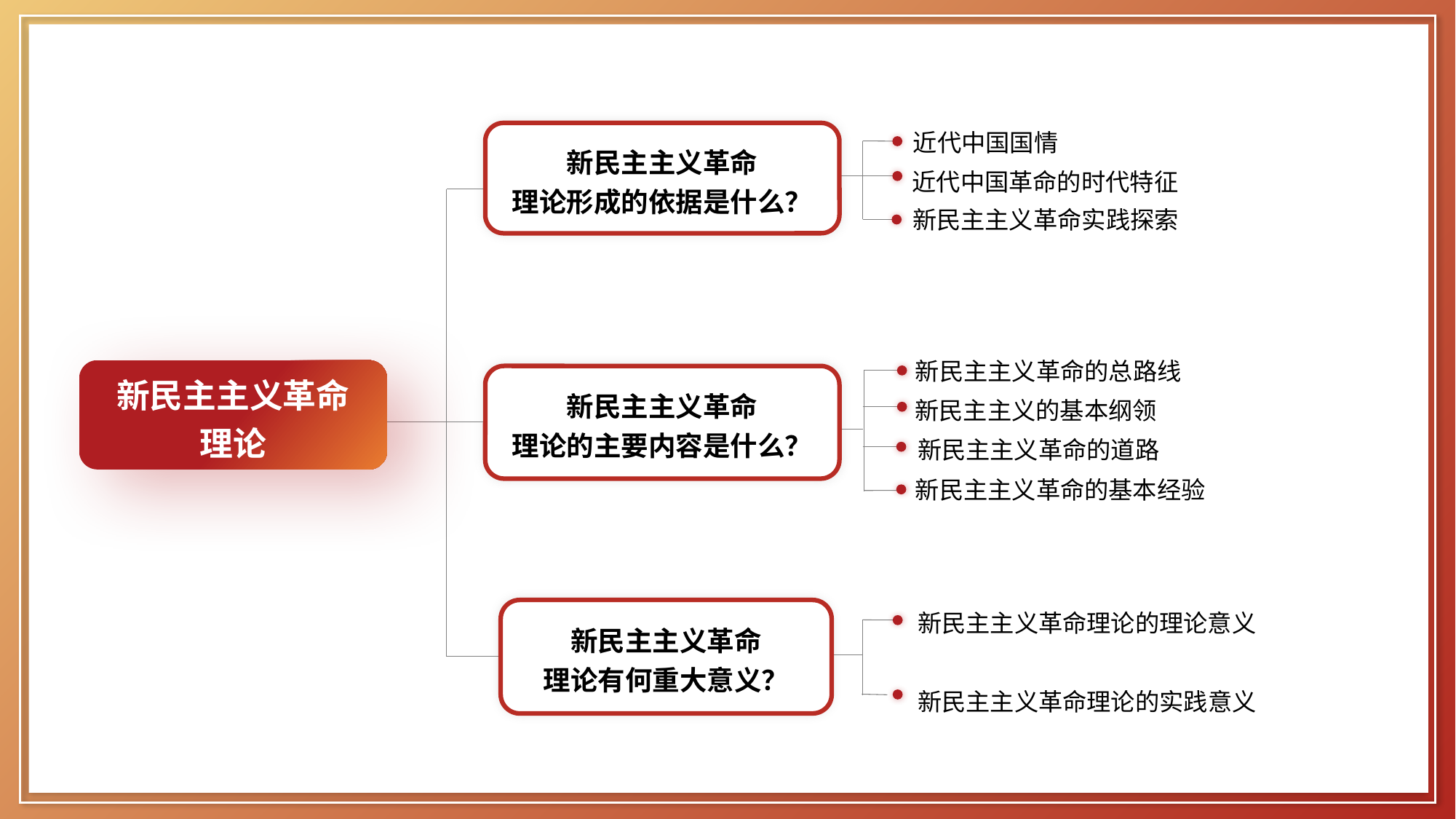

近代中国国情

近代中国革命的时代特征

新民主主义革命实践探索

新民主主义革命
理论形成的依据是什么？
新民主主义革命的总路线

新民主主义的基本纲领

新民主主义革命的道路

新民主主义革命的基本经验

新民主主义革命
理论
新民主主义革命
理论的主要内容是什么？
新民主主义革命理论的理论意义
新民主主义革命
理论有何重大意义？

新民主主义革命理论的实践意义